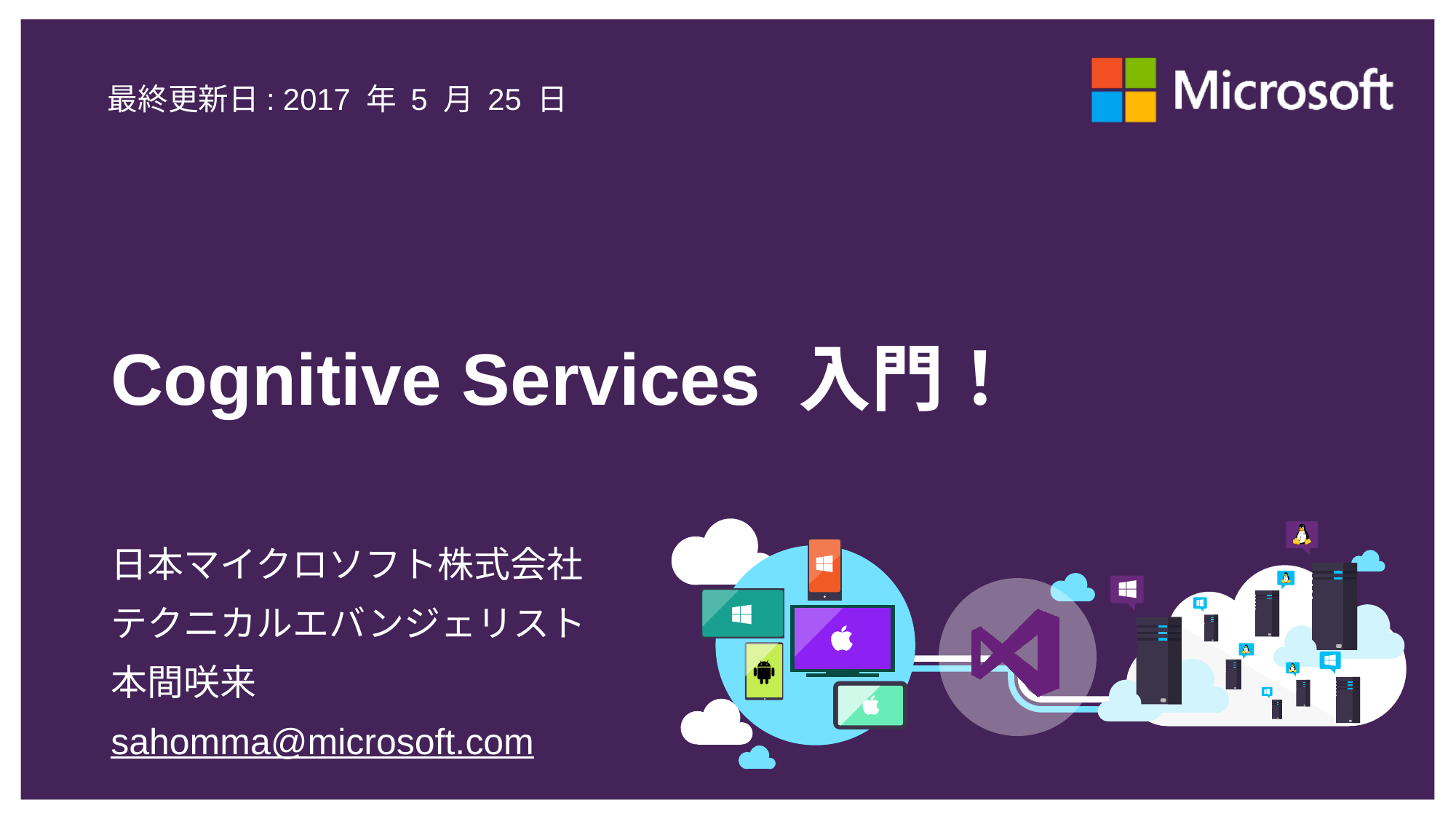

最終更新日: 2017 年 5 月 25 日
# Cognitive Services 入門！
日本マイクロソフト株式会社
テクニカルエバンジェリスト
本間咲来
sahomma@microsoft.com